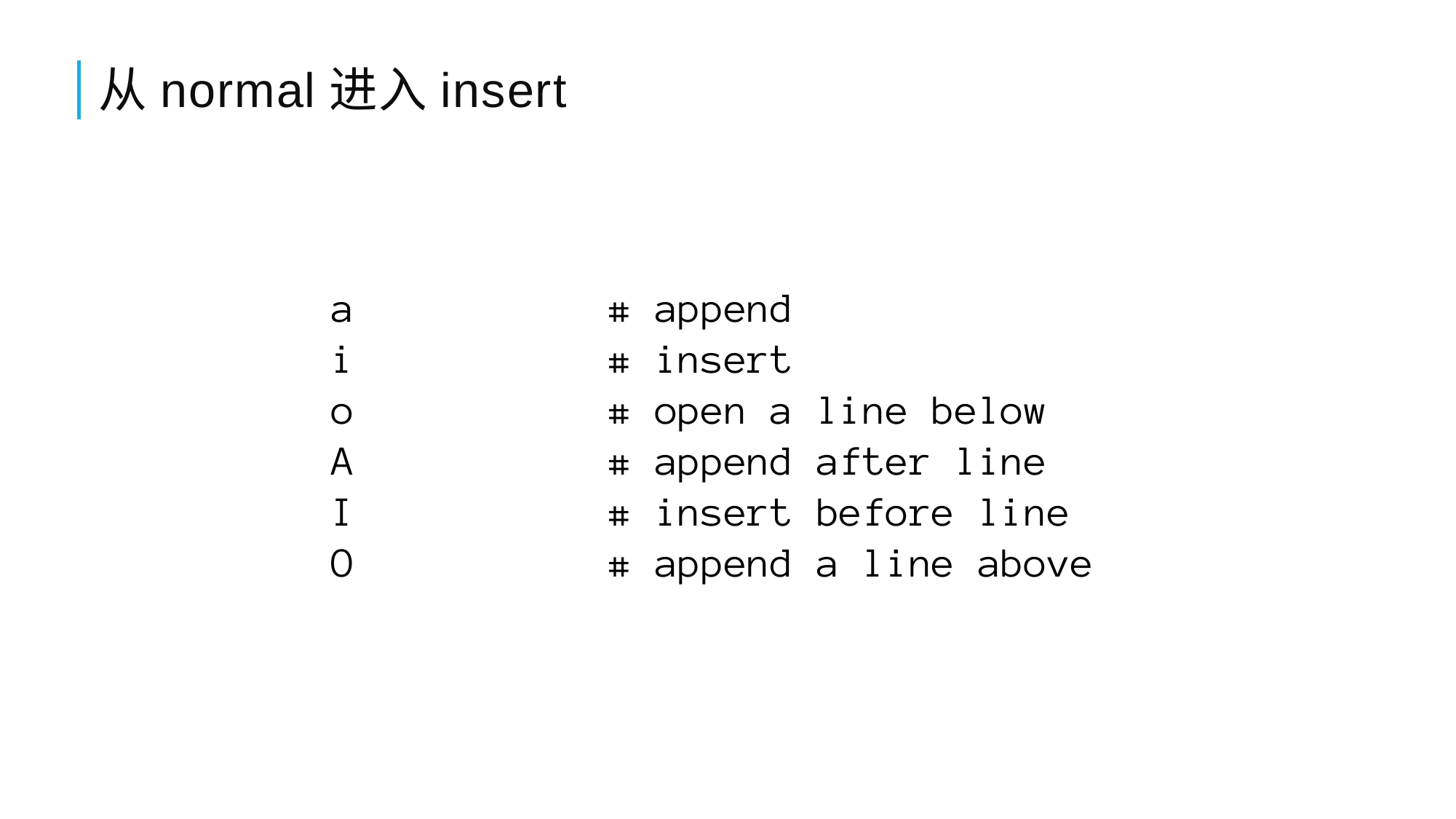

# 从normal进入insert
a           # append
i           # insert
o           # open a line below
A           # append after line
I           # insert before line
O           # append a line above